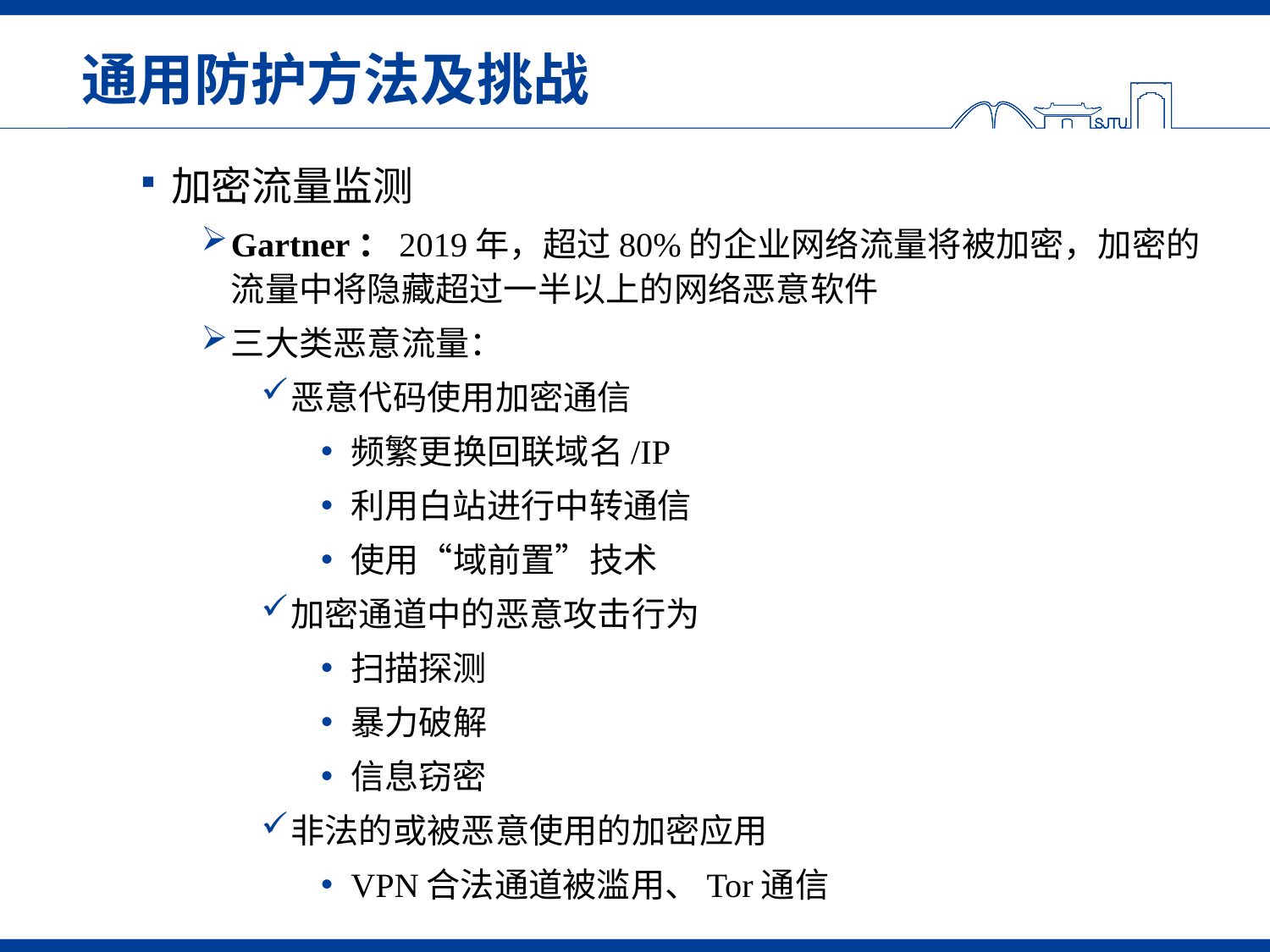

# 通用防护方法及挑战
加密流量监测
Gartner：2019年，超过80%的企业网络流量将被加密，加密的流量中将隐藏超过一半以上的网络恶意软件
三大类恶意流量：
恶意代码使用加密通信
频繁更换回联域名/IP
利用白站进行中转通信
使用“域前置”技术
加密通道中的恶意攻击行为
扫描探测
暴力破解
信息窃密
非法的或被恶意使用的加密应用
VPN合法通道被滥用、Tor通信